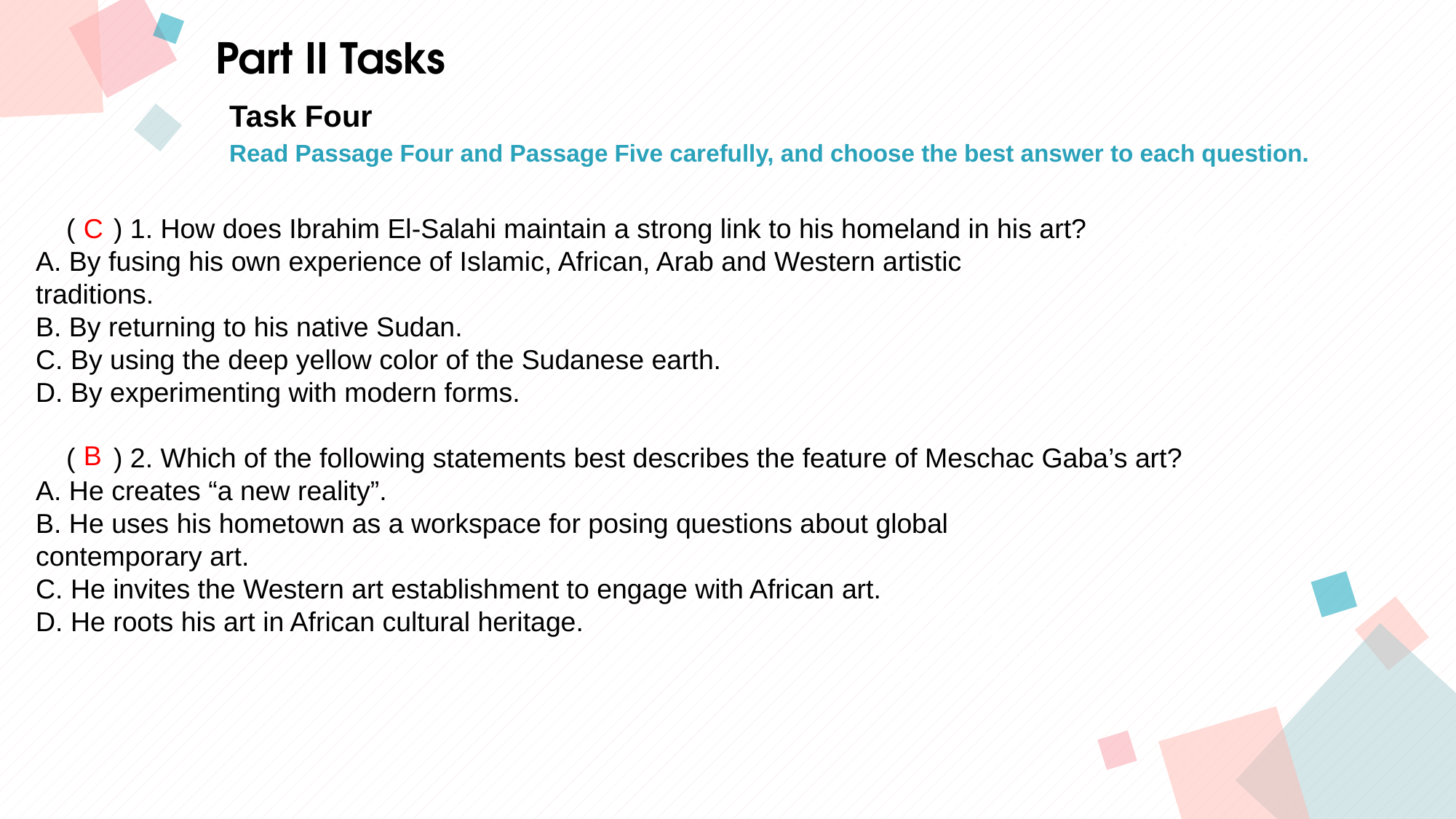

Part II Tasks
Task Four
Read Passage Four and Passage Five carefully, and choose the best answer to each question.
    (     ) 1. How does Ibrahim El-Salahi maintain a strong link to his homeland in his art?
A. By fusing his own experience of Islamic, African, Arab and Western artistic
traditions.
B. By returning to his native Sudan.
C. By using the deep yellow color of the Sudanese earth.
D. By experimenting with modern forms.

    (     ) 2. Which of the following statements best describes the feature of Meschac Gaba’s art?
A. He creates “a new reality”.
B. He uses his hometown as a workspace for posing questions about global
contemporary art.
C. He invites the Western art establishment to engage with African art.
D. He roots his art in African cultural heritage.
C
点击此处添加标题
点击此处添加标题
标题数字等都可以通过点击和重新输入进行更改，顶部“开始”面板中可以对字体、字号、颜色等进行修改。建议正文8-14号字，1.3倍字间距。
标题数字等都可以通过点击和重新输入进行更改，顶部“开始”面板中可以对字体、字号、颜色等进行修改。建议正文8-14号字，1.3倍字间距。
标题数字等都可以通过点击和重新输入进行更改，顶部“开始”面板中可以对字体、字号、颜色等进行修改。建议正文8-14号字，1.3倍字间距。
B
点击此处添加标题
标题数字等都可以通过点击和重新输入进行更改，顶部“开始”面板中可以对字体、字号、颜色等进行修改。建议正文8-14号字，1.3倍字间距。
标题数字等都可以通过点击和重新输入进行更改，顶部“开始”面板中可以对字体、字号、颜色等进行修改。建议正文8-14号字，1.3倍字间距。